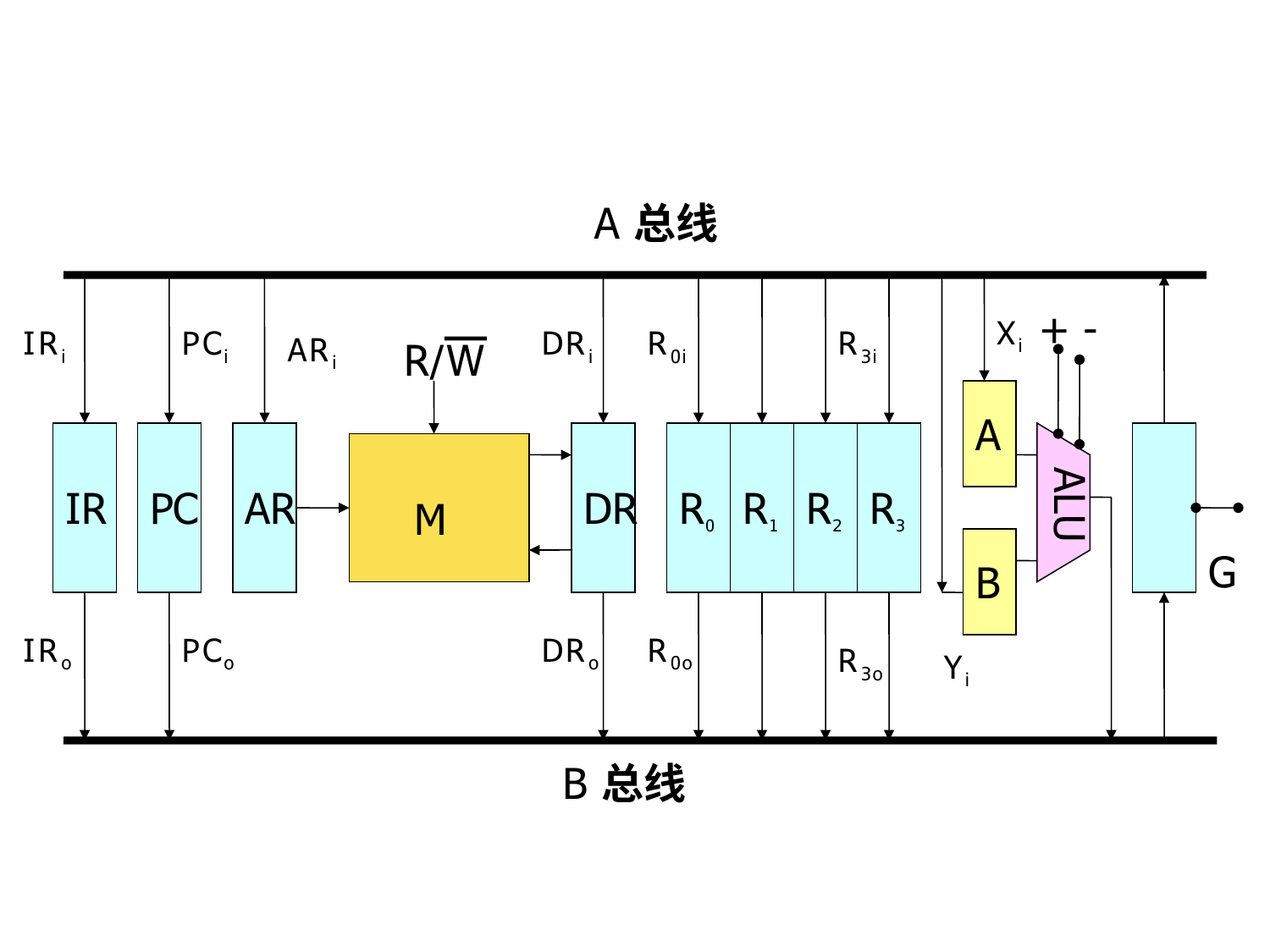

A总线

IR

PC

DR

R0

R1

R2

R3

+ -
Xi
IRi
PCi
DRi
R0i
R3i
ARi
R/W

A

ALU
AR

M

G

B

IRo
PCo
DRo
R0o
R3o
Yi

B总线